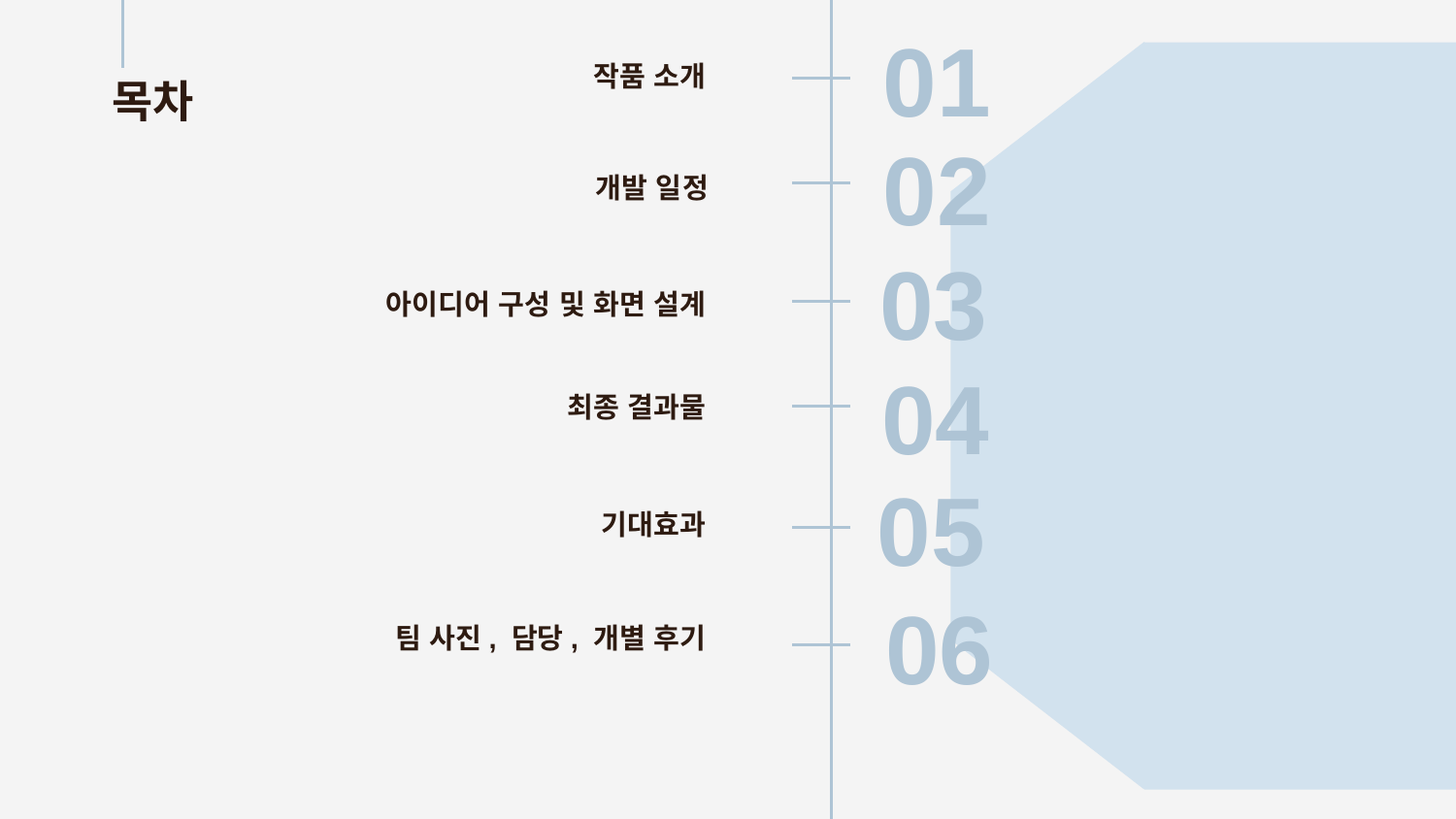

# 작품 소개
01
목차
개발 일정
02
아이디어 구성 및 화면 설계
03
최종 결과물
04
기대효과
05
팀 사진, 담당, 개별 후기
06